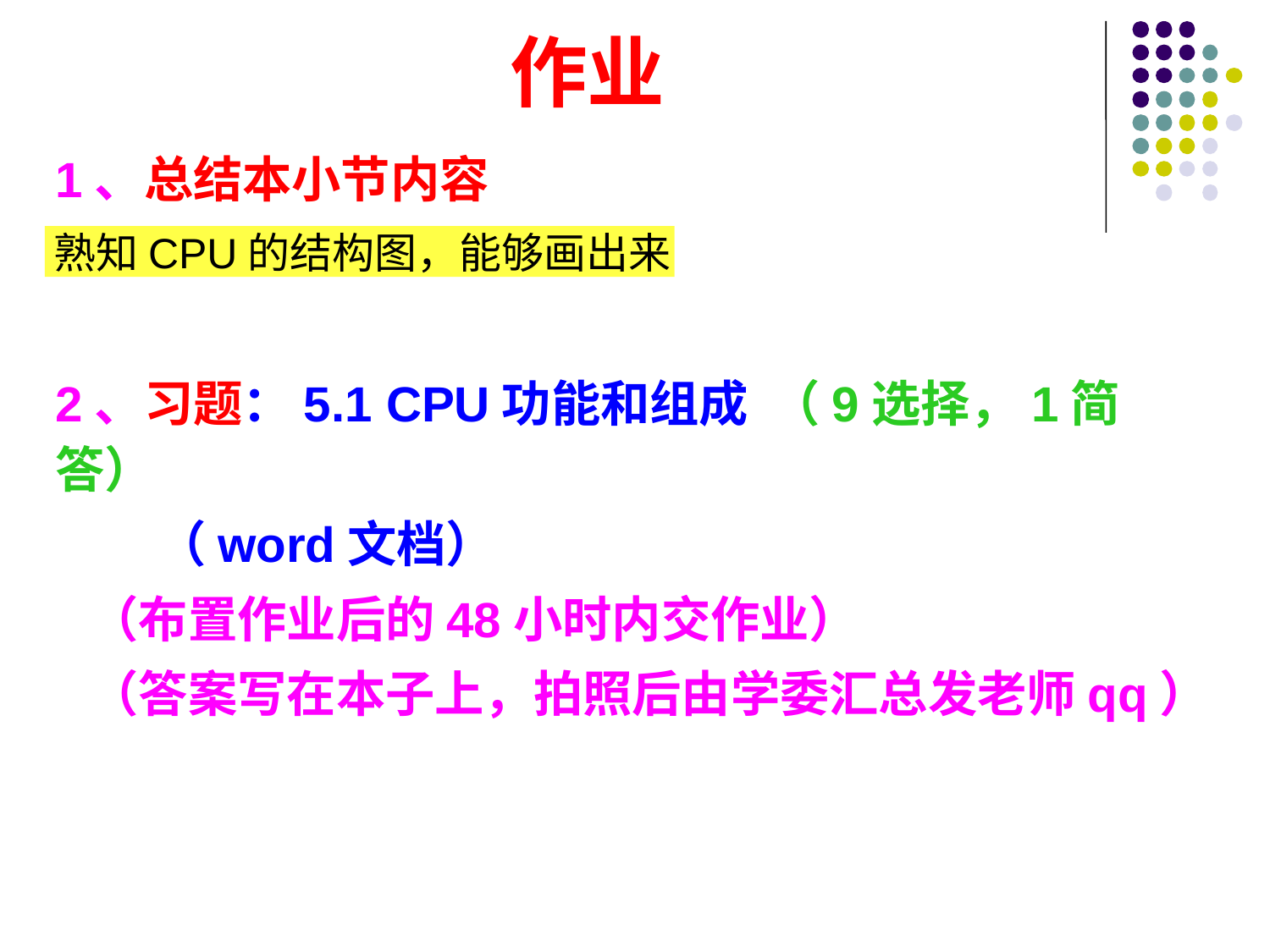

# 作业
1、总结本小节内容

2、习题：5.1 CPU功能和组成  （9选择，1简答）
        （word文档）
  （布置作业后的48小时内交作业）
  （答案写在本子上，拍照后由学委汇总发老师qq）
熟知CPU的结构图，能够画出来